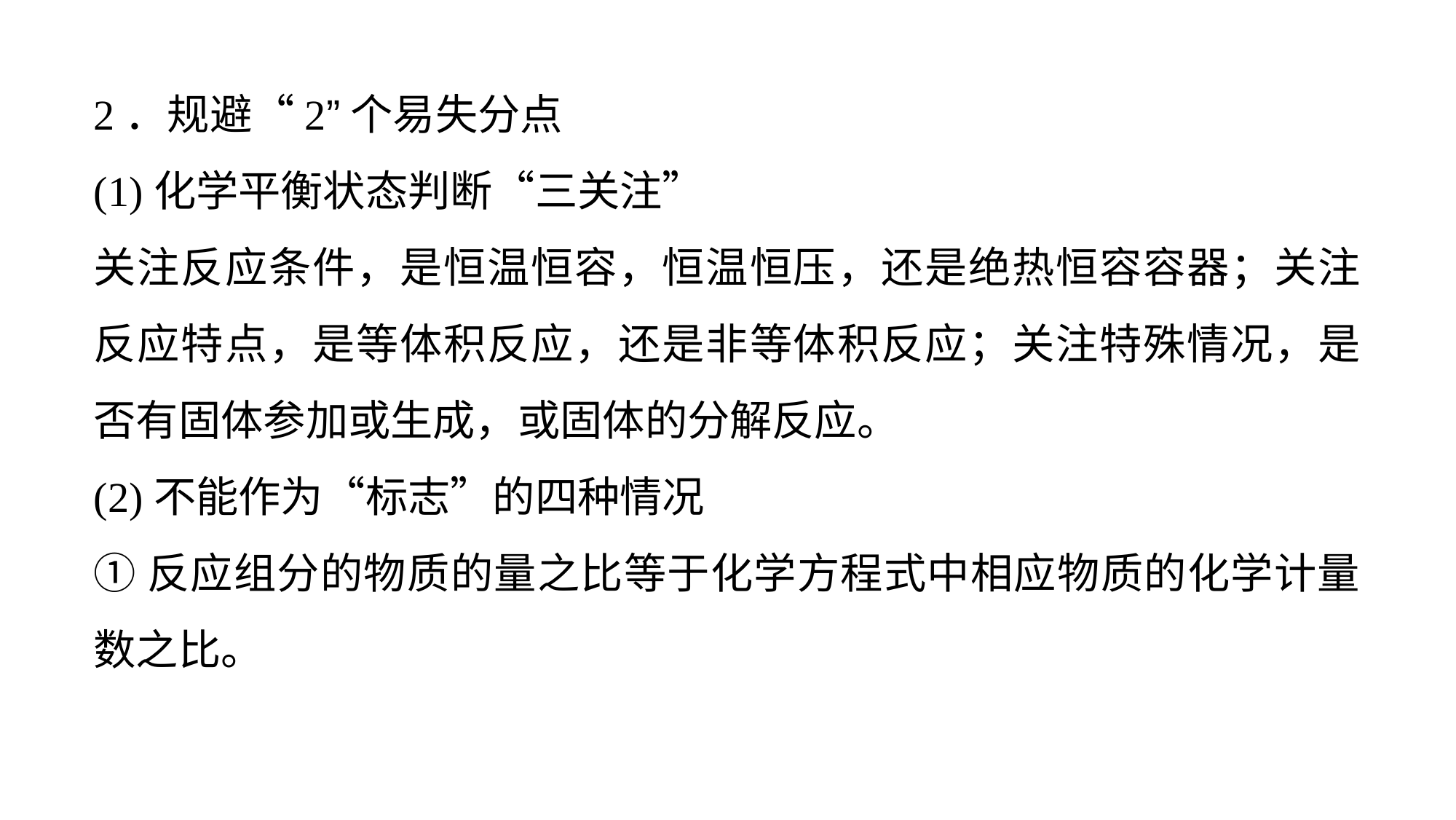

2．规避“2”个易失分点
(1)化学平衡状态判断“三关注”
关注反应条件，是恒温恒容，恒温恒压，还是绝热恒容容器；关注反应特点，是等体积反应，还是非等体积反应；关注特殊情况，是否有固体参加或生成，或固体的分解反应。
(2)不能作为“标志”的四种情况
①反应组分的物质的量之比等于化学方程式中相应物质的化学计量数之比。